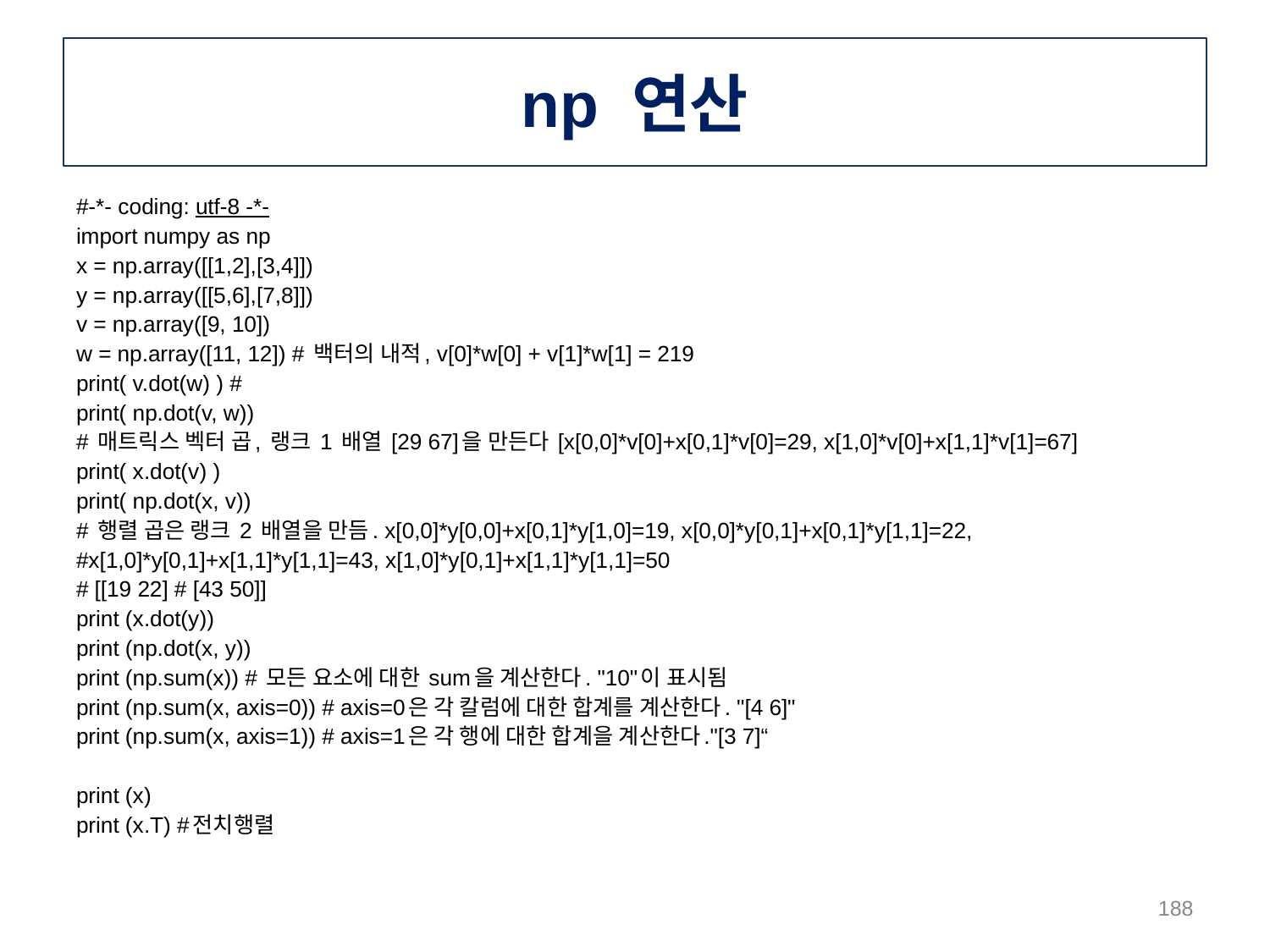

# np 연산
#-*- coding: utf-8 -*-
import numpy as np
x = np.array([[1,2],[3,4]])
y = np.array([[5,6],[7,8]])
v = np.array([9, 10])
w = np.array([11, 12]) # 백터의 내적, v[0]*w[0] + v[1]*w[1] = 219
print( v.dot(w) ) #
print( np.dot(v, w))
# 매트릭스 벡터 곱, 랭크 1 배열 [29 67]을 만든다 [x[0,0]*v[0]+x[0,1]*v[0]=29, x[1,0]*v[0]+x[1,1]*v[1]=67]
print( x.dot(v) )
print( np.dot(x, v))
# 행렬 곱은 랭크 2 배열을 만듬. x[0,0]*y[0,0]+x[0,1]*y[1,0]=19, x[0,0]*y[0,1]+x[0,1]*y[1,1]=22,
#x[1,0]*y[0,1]+x[1,1]*y[1,1]=43, x[1,0]*y[0,1]+x[1,1]*y[1,1]=50
# [[19 22] # [43 50]]
print (x.dot(y))
print (np.dot(x, y))
print (np.sum(x)) # 모든 요소에 대한 sum을 계산한다. "10"이 표시됨
print (np.sum(x, axis=0)) # axis=0은 각 칼럼에 대한 합계를 계산한다. "[4 6]"
print (np.sum(x, axis=1)) # axis=1은 각 행에 대한 합계을 계산한다."[3 7]“

print (x)
print (x.T) #전치행렬

188